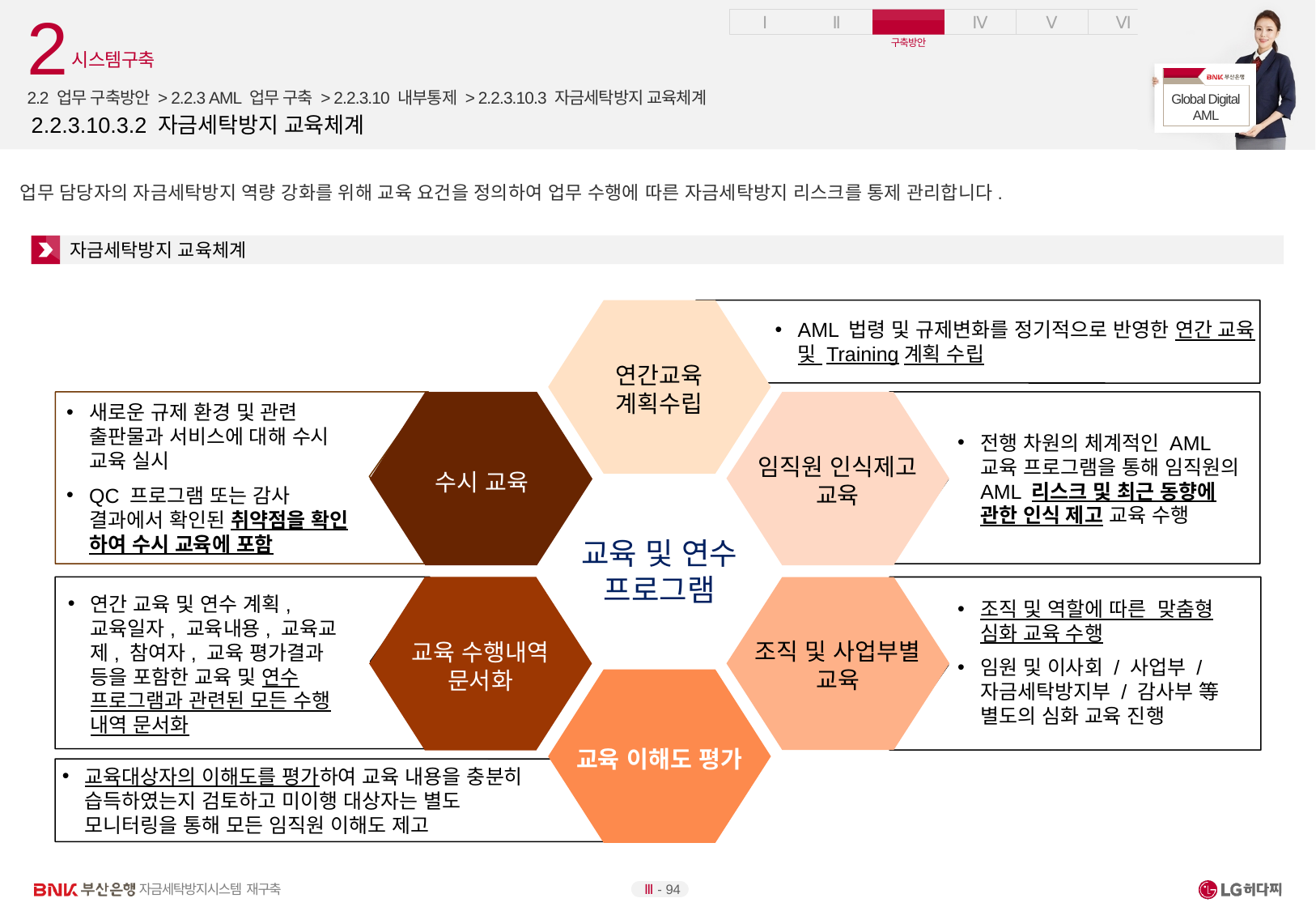

2
시스템구축
2.2 업무 구축방안 > 2.2.3 AML 업무 구축 > 2.2.3.10 내부통제 > 2.2.3.10.3 자금세탁방지 교육체계
# 2.2.3.10.3.2 자금세탁방지 교육체계
업무 담당자의 자금세탁방지 역량 강화를 위해 교육 요건을 정의하여 업무 수행에 따른 자금세탁방지 리스크를 통제 관리합니다.
자금세탁방지 교육체계

AML 법령 및 규제변화를 정기적으로 반영한 연간 교육 및 Training계획 수립

연간교육
계획수립

새로운 규제 환경 및 관련 출판물과 서비스에 대해 수시 교육 실시
QC 프로그램 또는 감사 결과에서 확인된 취약점을 확인 하여 수시 교육에 포함

전행 차원의 체계적인 AML 교육 프로그램을 통해 임직원의 AML 리스크 및 최근 동향에 관한 인식 제고 교육 수행
임직원 인식제고 교육
수시 교육
교육 및 연수 프로그램
조직 및 역할에 따른  맞춤형 심화 교육 수행
임원 및 이사회 / 사업부 / 자금세탁방지부 / 감사부 等 별도의 심화 교육 진행

연간 교육 및 연수 계획, 교육일자, 교육내용, 교육교제, 참여자, 교육 평가결과 등을 포함한 교육 및 연수 프로그램과 관련된 모든 수행 내역 문서화

조직 및 사업부별 교육
교육 수행내역
문서화

교육 이해도 평가

교육대상자의 이해도를 평가하여 교육 내용을 충분히 습득하였는지 검토하고 미이행 대상자는 별도 모니터링을 통해 모든 임직원 이해도 제고
Ⅲ - 94